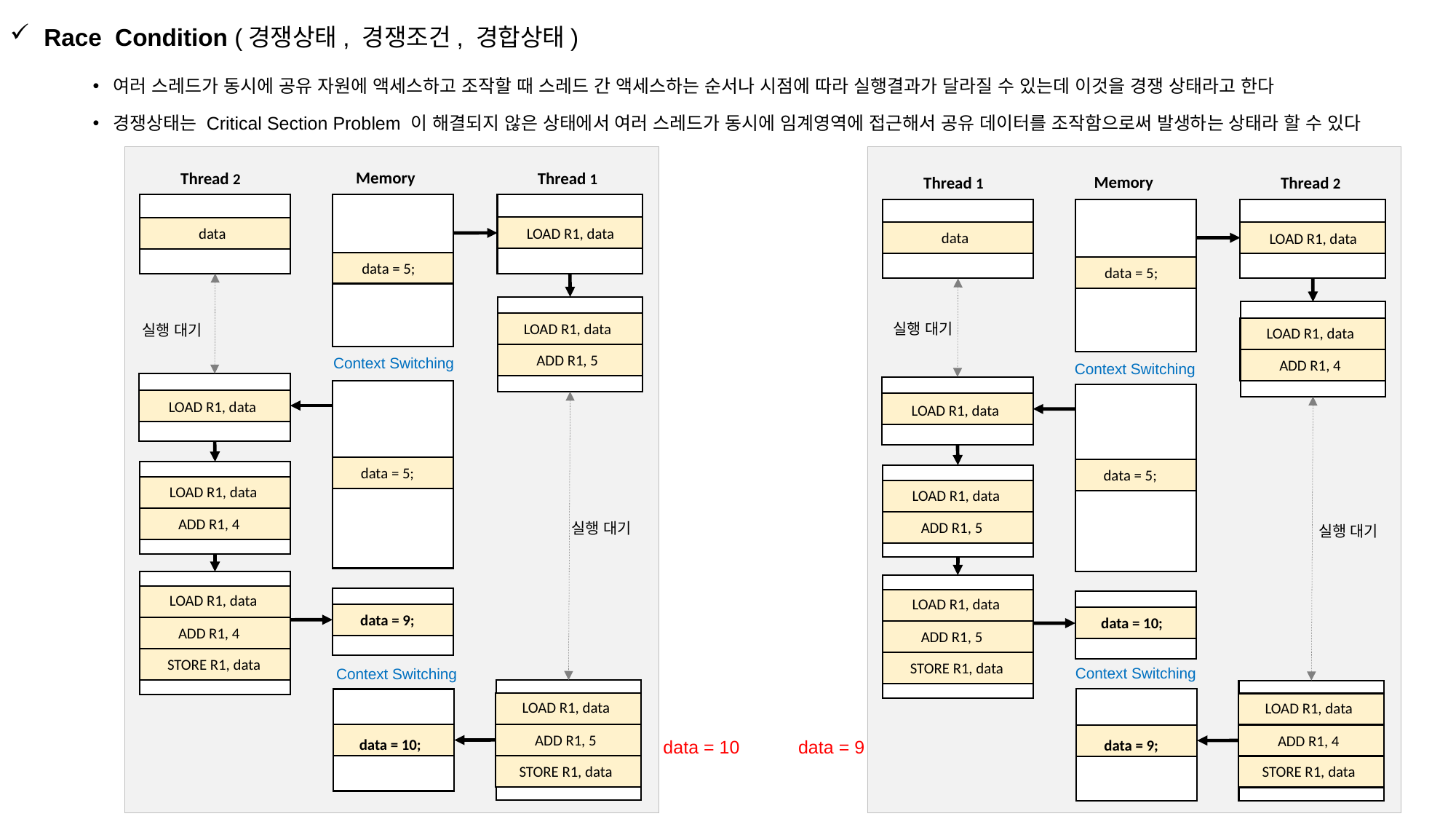

Race  Condition (경쟁상태, 경쟁조건, 경합상태)
여러 스레드가 동시에 공유 자원에 액세스하고 조작할 때 스레드 간 액세스하는 순서나 시점에 따라 실행결과가 달라질 수 있는데 이것을 경쟁 상태라고 한다
경쟁상태는 Critical Section Problem 이 해결되지 않은 상태에서 여러 스레드가 동시에 임계영역에 접근해서 공유 데이터를 조작함으로써 발생하는 상태라 할 수 있다
s

Memory
Thread 1
Thread 2
Memory
Thread 2
Thread 1

data
LOAD R1, data

data
LOAD R1, data

data = 5;

data = 5;

LOAD R1, data
실행 대기
실행 대기

LOAD R1, data

ADD R1, 5
Context Switching

ADD R1, 4
Context Switching

LOAD R1, data

LOAD R1, data

data = 5;

data = 5;

LOAD R1, data

LOAD R1, data

ADD R1, 4

ADD R1, 5
실행 대기
실행 대기

LOAD R1, data

LOAD R1, data

data = 9;

data = 10;

ADD R1, 4

ADD R1, 5

STORE R1, data

STORE R1, data
Context Switching
Context Switching

LOAD R1, data

LOAD R1, data

ADD R1, 5
ADD R1, 4
data = 10;
data = 9;
data = 10
data = 9

STORE R1, data
STORE R1, data